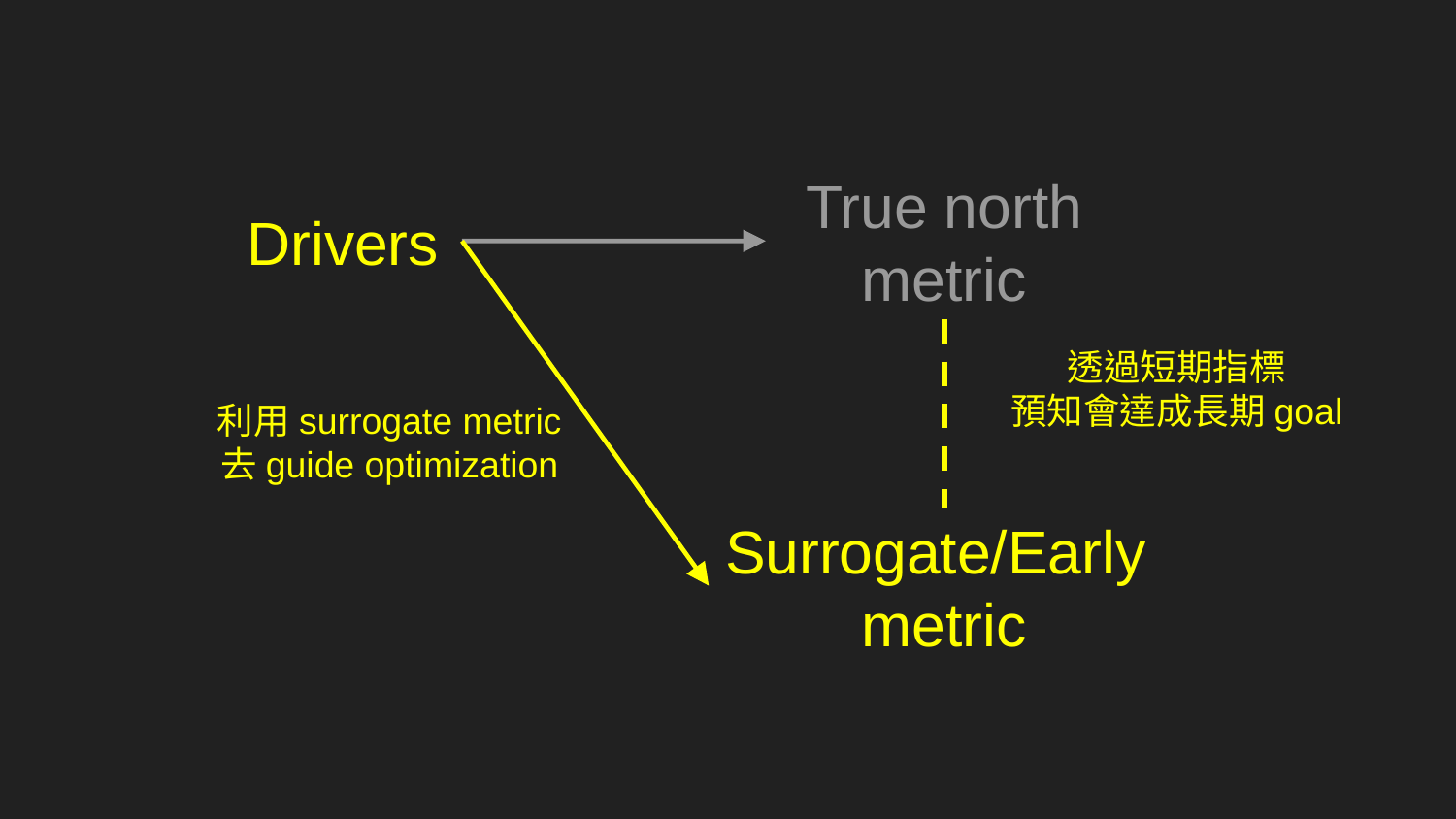

True north
metric
Drivers
透過短期指標
預知會達成長期goal
利用surrogate metric
去guide optimization
Surrogate/Early
metric